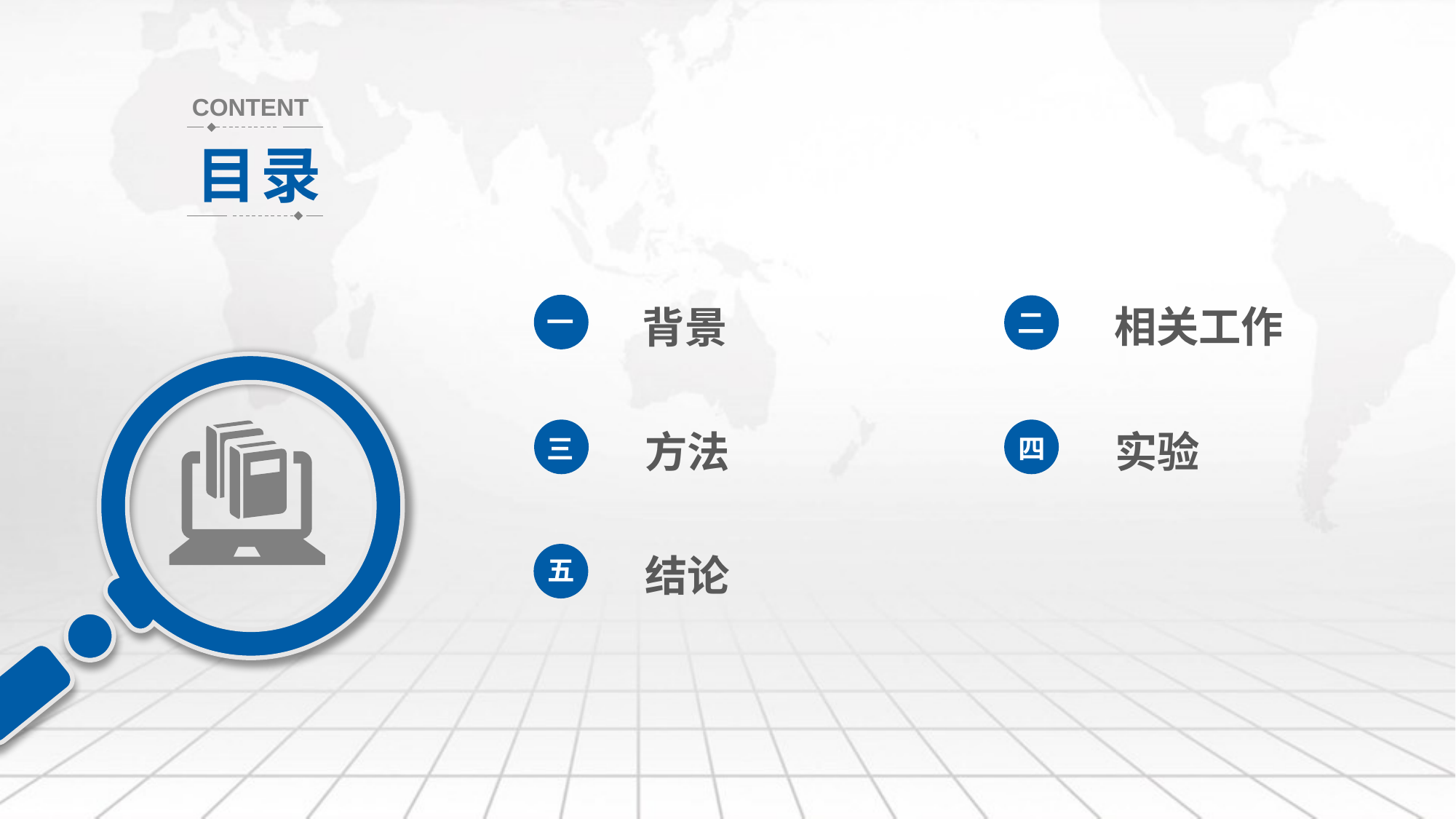

行业PPT模板http://www.1ppt.com/hangye/
CONTENT
目录
相关工作

一
背景

二

三
方法

四
实验
结论

五